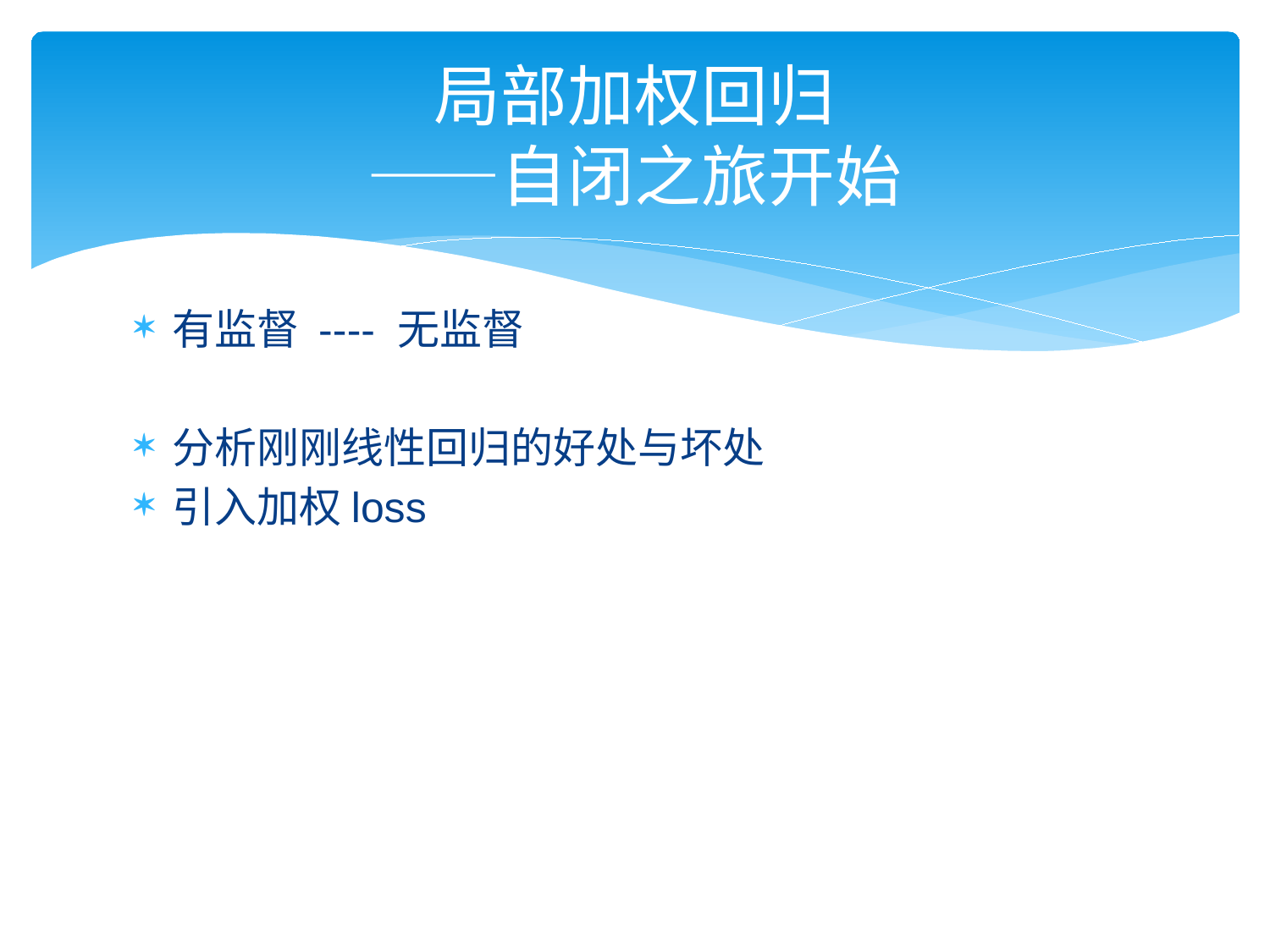

# 局部加权回归 ——自闭之旅开始
有监督 ---- 无监督

分析刚刚线性回归的好处与坏处
引入加权loss